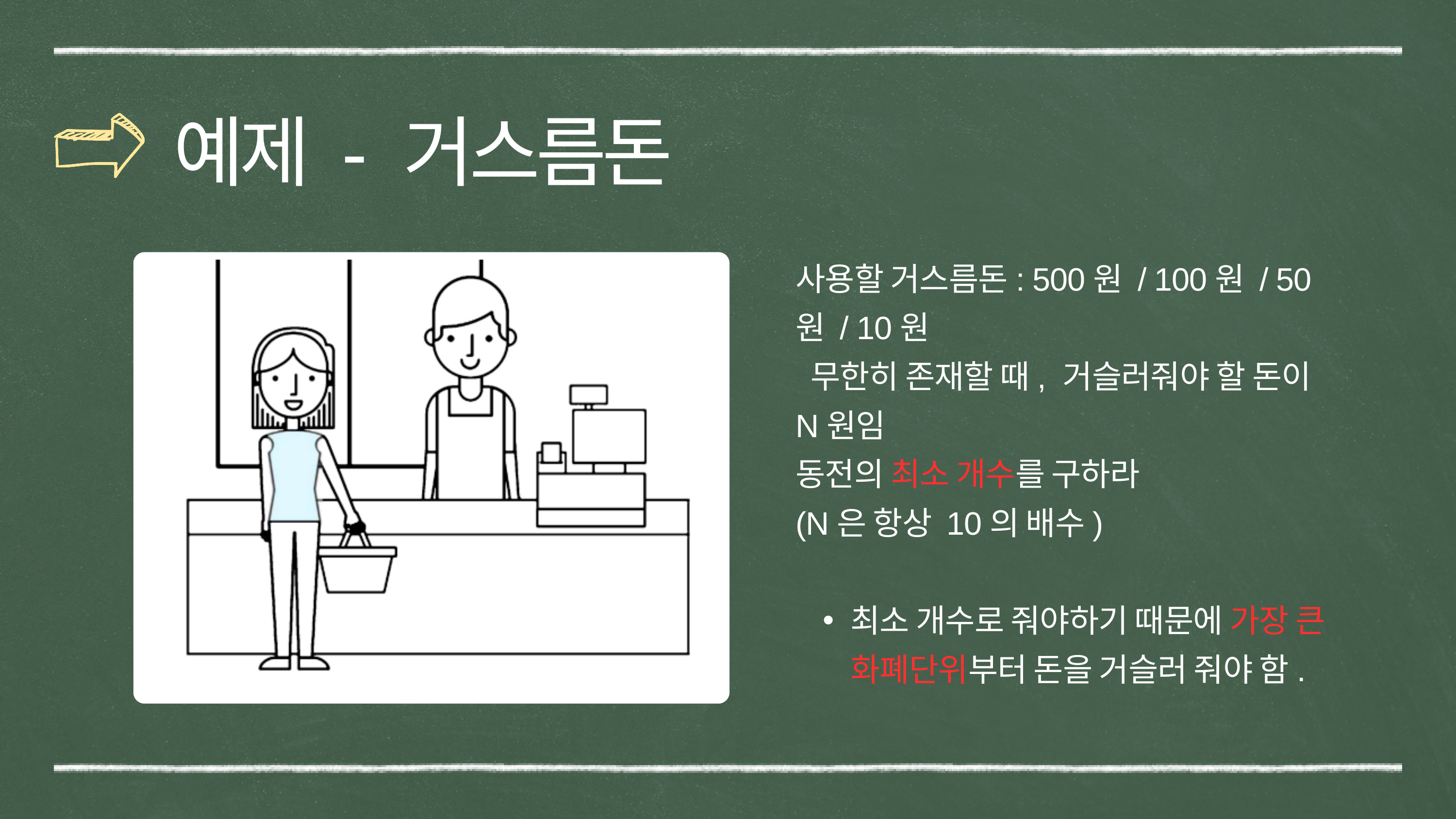

예제 - 거스름돈

사용할 거스름돈: 500원 / 100원 / 50원 / 10원
 무한히 존재할 때, 거슬러줘야 할 돈이 N원임
동전의 최소 개수를 구하라
(N은 항상 10의 배수)

최소 개수로 줘야하기 때문에 가장 큰 화폐단위부터 돈을 거슬러 줘야 함.